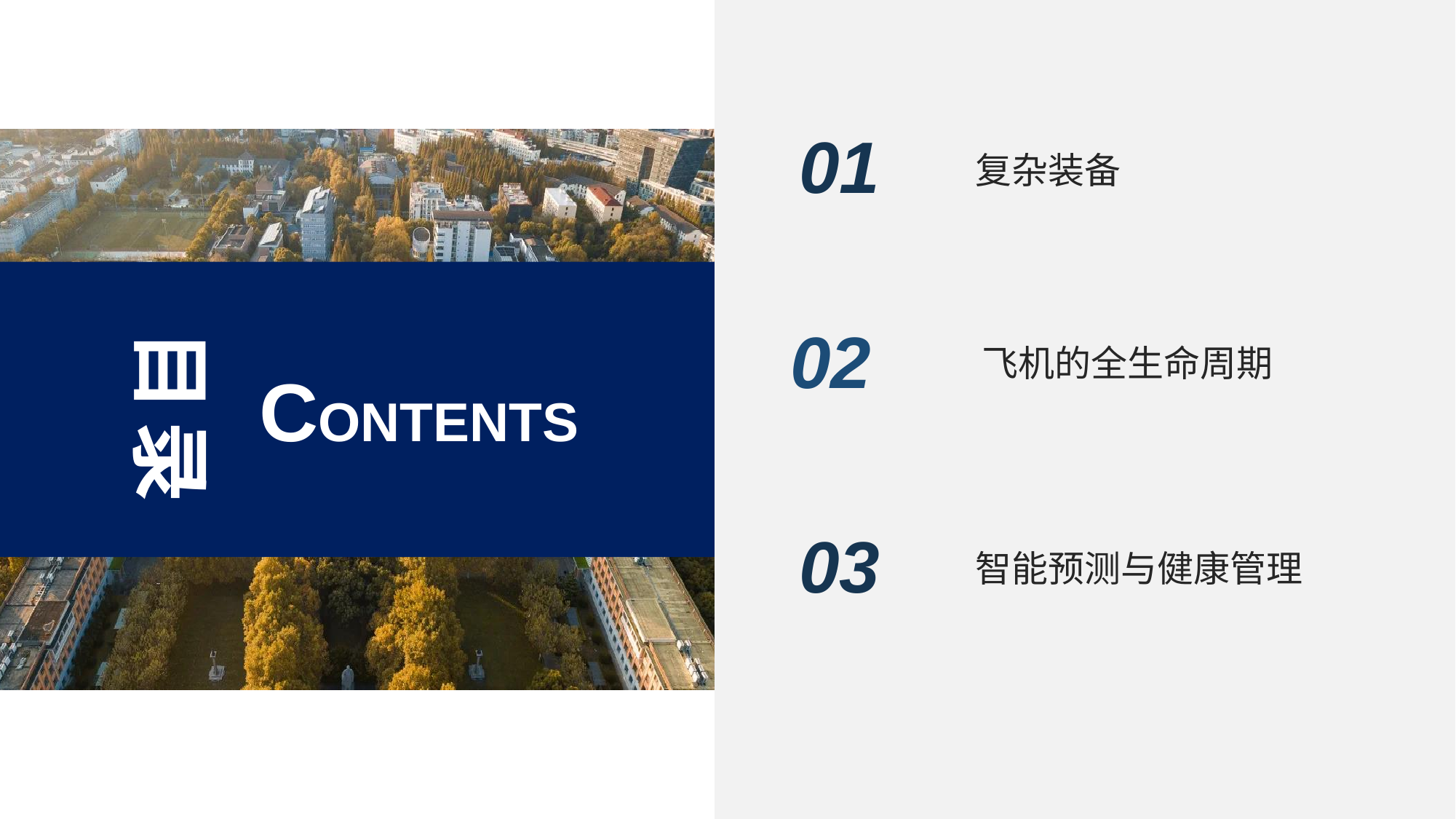

01
复杂装备

目录
02
飞机的全生命周期
CONTENTS
03
智能预测与健康管理